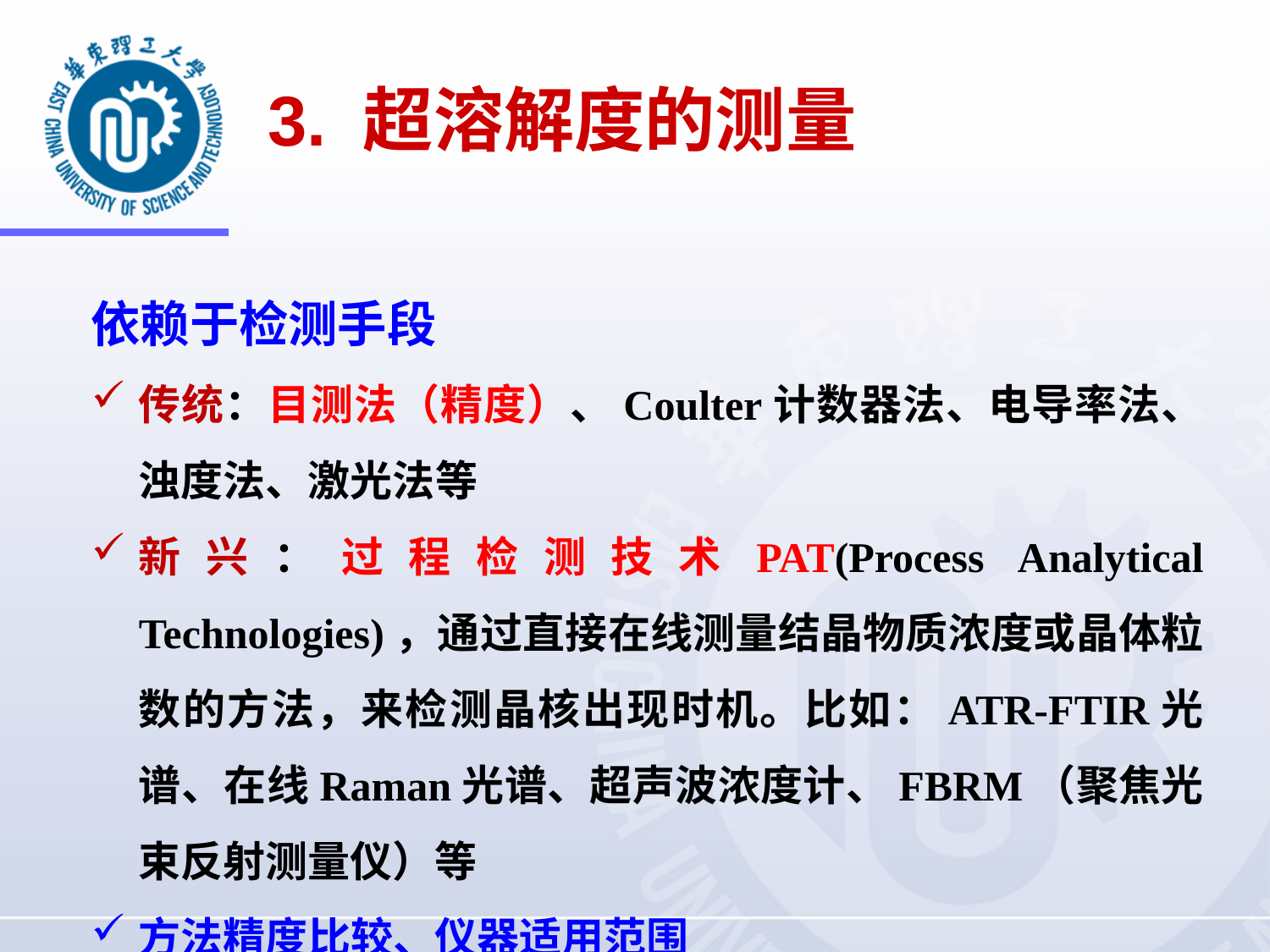

# 3. 超溶解度的测量
依赖于检测手段
传统：目测法（精度）、Coulter计数器法、电导率法、浊度法、激光法等
新兴：过程检测技术PAT(Process Analytical Technologies)，通过直接在线测量结晶物质浓度或晶体粒数的方法，来检测晶核出现时机。比如：ATR-FTIR光谱、在线Raman光谱、超声波浓度计、FBRM（聚焦光束反射测量仪）等
方法精度比较、仪器适用范围